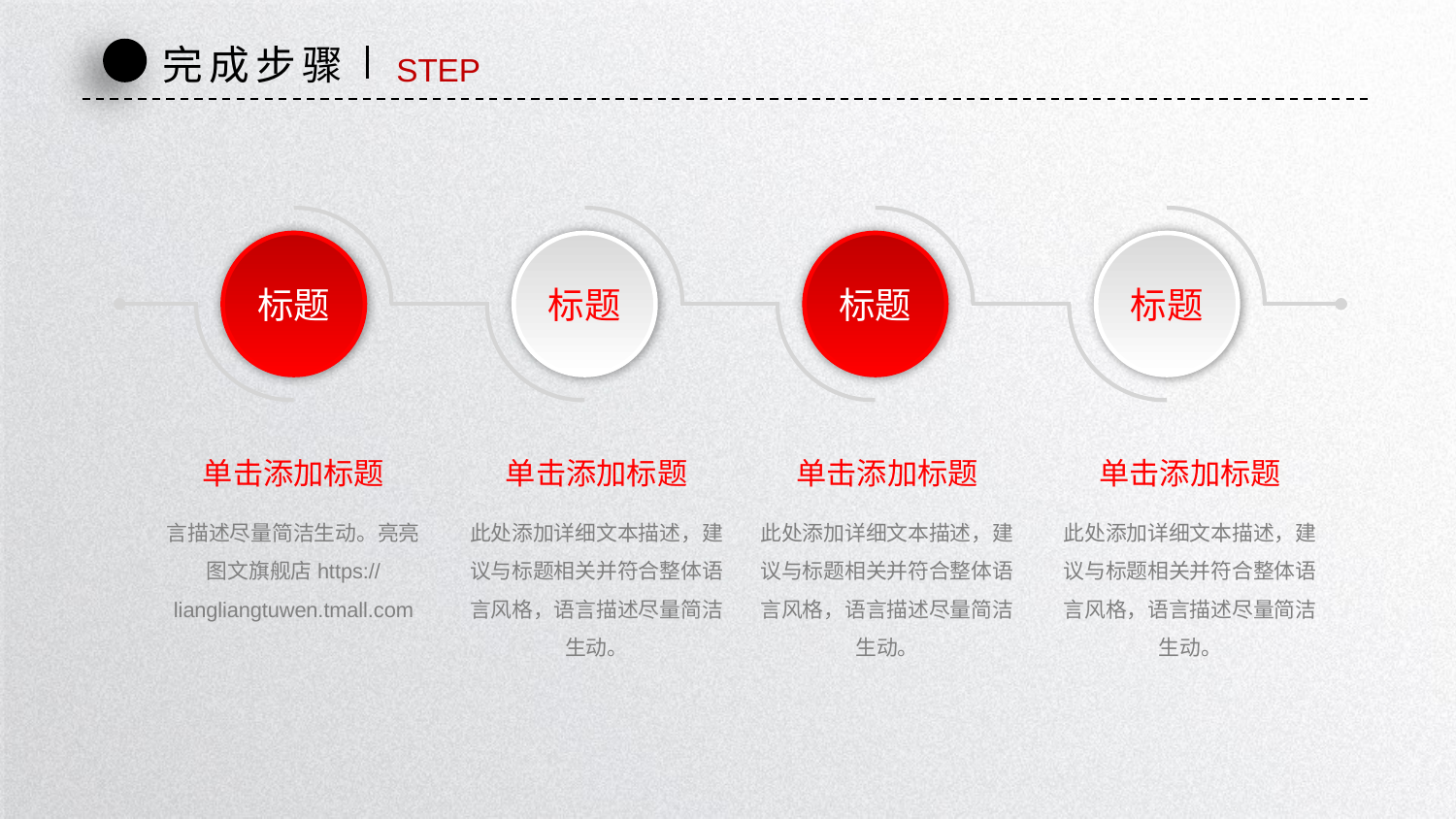

完成步骤

STEP

标题
标题
标题
标题

单击添加标题
言描述尽量简洁生动。亮亮图文旗舰店https://liangliangtuwen.tmall.com
单击添加标题
此处添加详细文本描述，建议与标题相关并符合整体语言风格，语言描述尽量简洁生动。
单击添加标题
此处添加详细文本描述，建议与标题相关并符合整体语言风格，语言描述尽量简洁生动。
单击添加标题
此处添加详细文本描述，建议与标题相关并符合整体语言风格，语言描述尽量简洁生动。